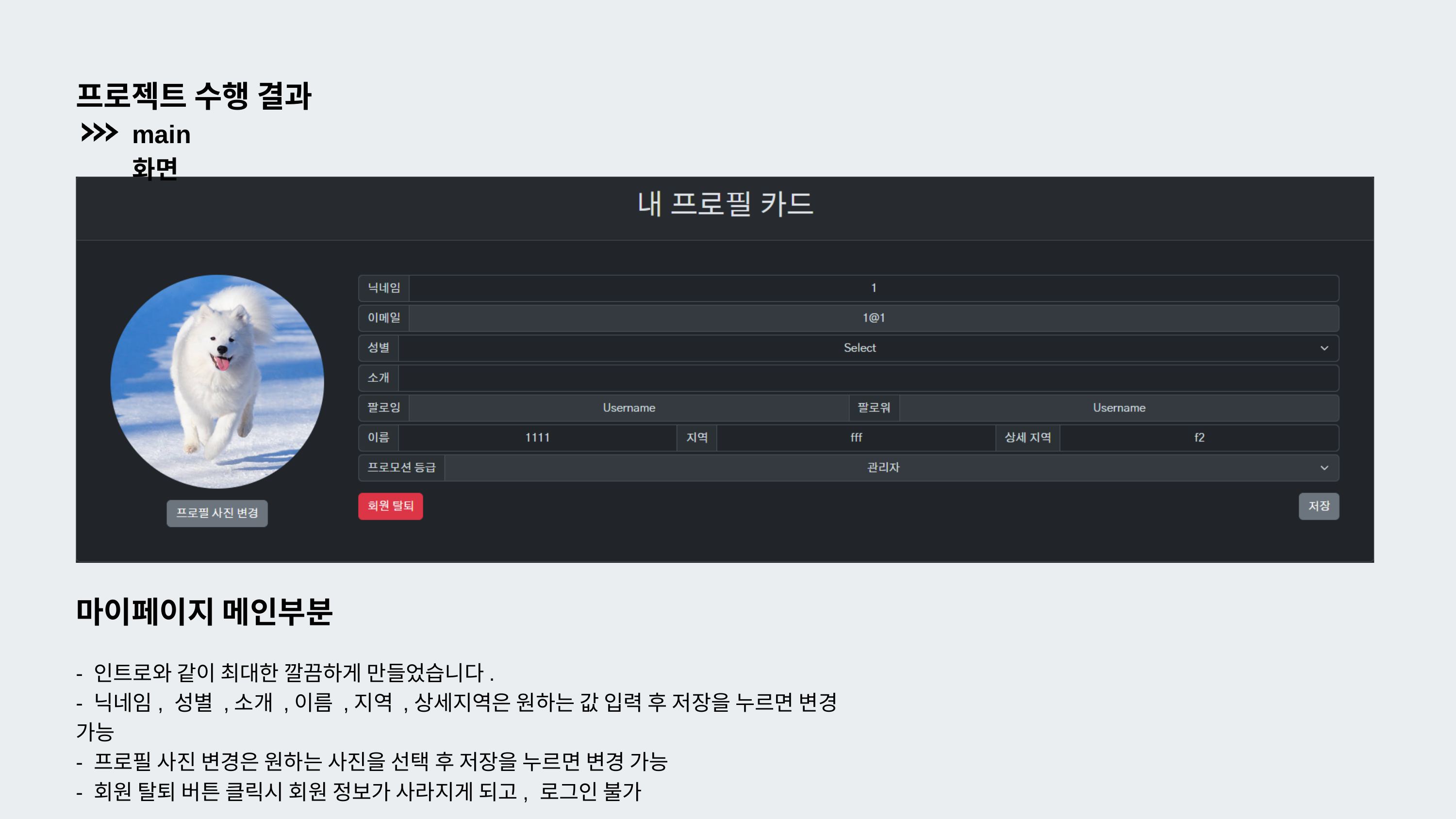

프로젝트 수행 결과
main 화면

마이페이지 메인부분
- 인트로와 같이 최대한 깔끔하게 만들었습니다.
- 닉네임, 성별 ,소개 ,이름 ,지역 ,상세지역은 원하는 값 입력 후 저장을 누르면 변경 가능
- 프로필 사진 변경은 원하는 사진을 선택 후 저장을 누르면 변경 가능
- 회원 탈퇴 버튼 클릭시 회원 정보가 사라지게 되고, 로그인 불가